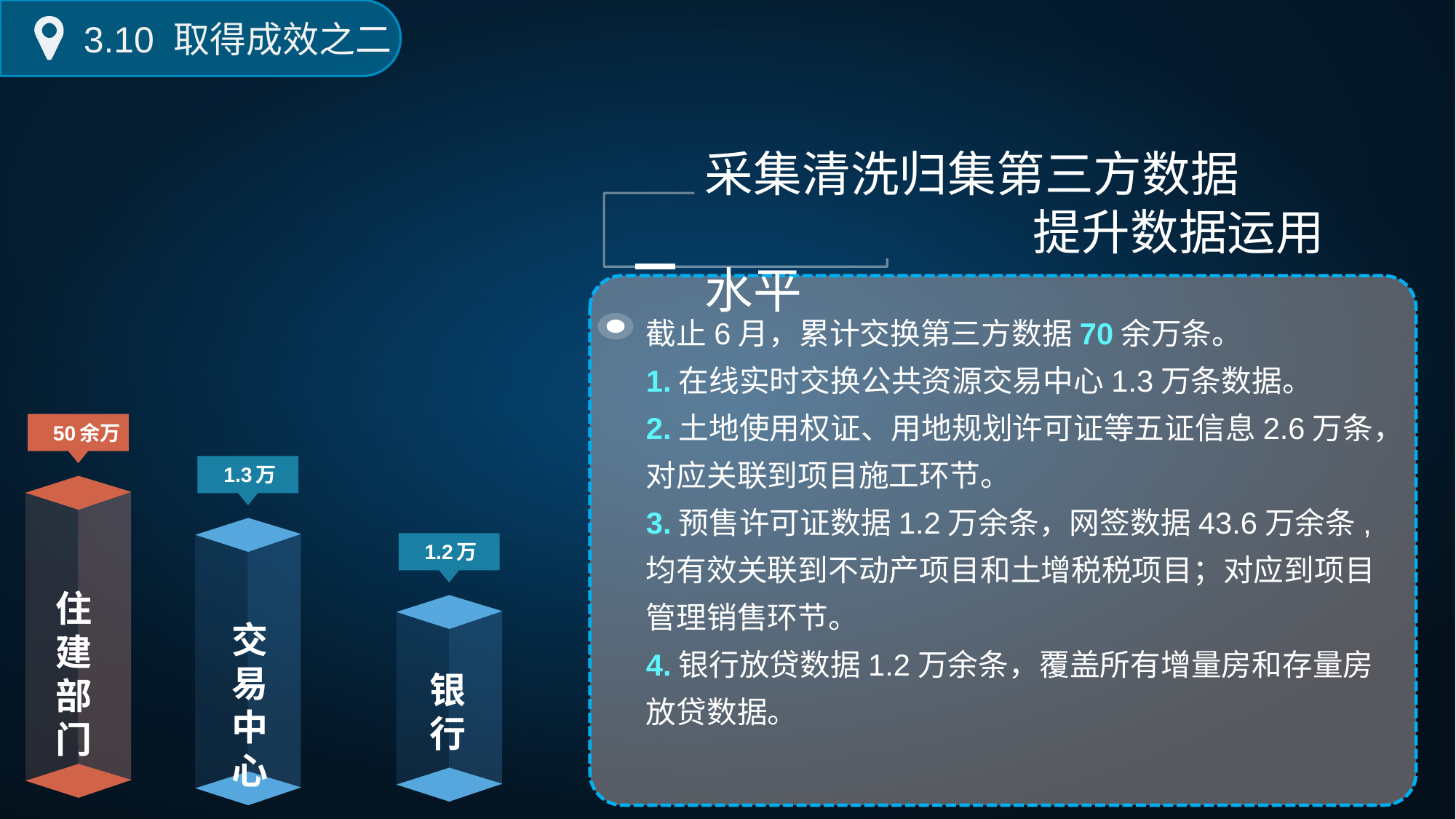

3.10 取得成效之二
采集清洗归集第三方数据
                             提升数据运用水平

截止6月，累计交换第三方数据70余万条。
1.在线实时交换公共资源交易中心1.3万条数据。
2.土地使用权证、用地规划许可证等五证信息2.6万条，对应关联到项目施工环节。
3.预售许可证数据1.2万余条，网签数据43.6万余条,均有效关联到不动产项目和土增税税项目；对应到项目管理销售环节。
4.银行放贷数据1.2万余条，覆盖所有增量房和存量房放贷数据。

50余万

1.3万

1.2万

住建部门

交易中心

银行